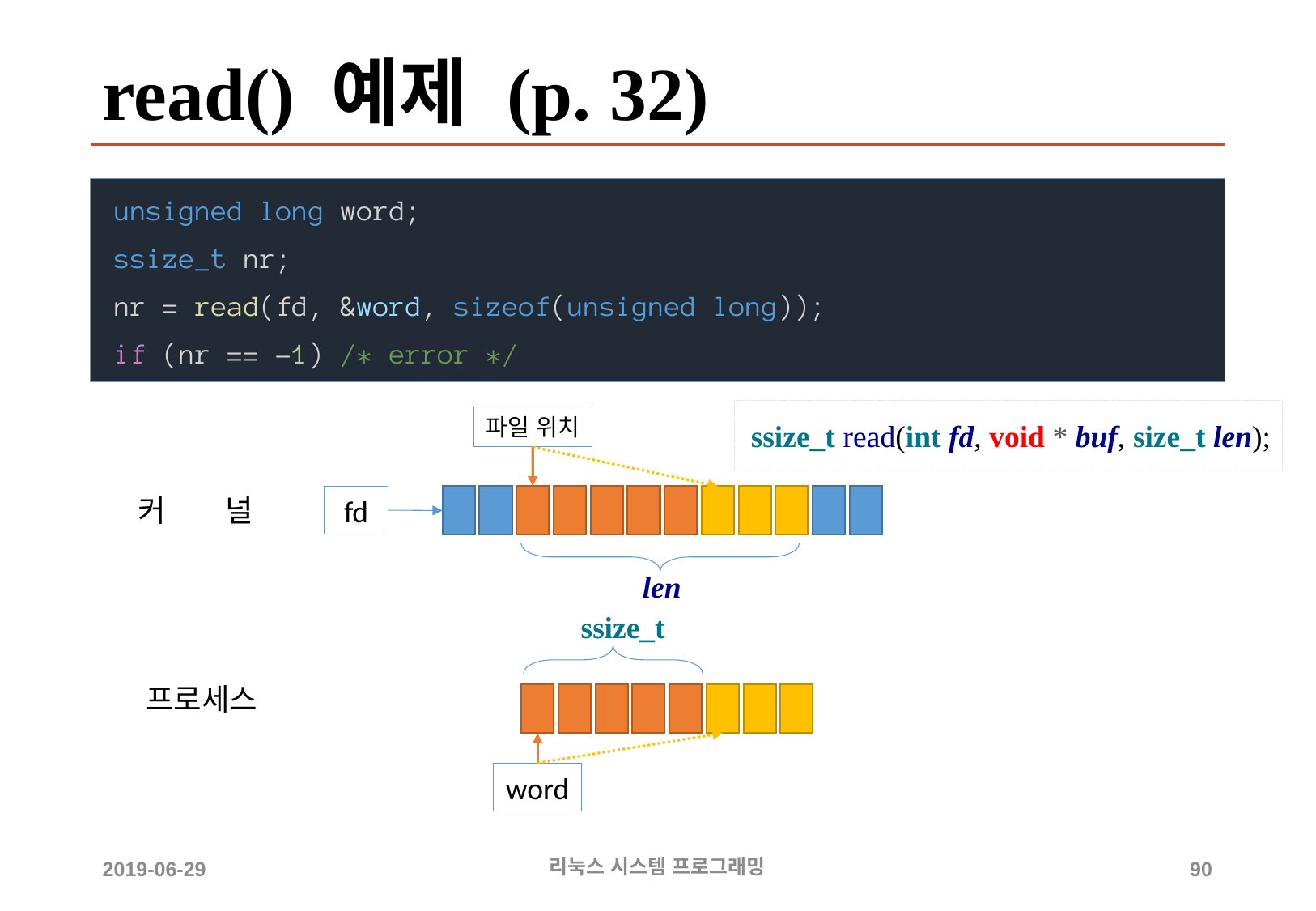

# read() 예제 (p. 32)
unsigned long word;
ssize_t nr;
nr = read(fd, &word, sizeof(unsigned long));
if (nr == -1) /* error */

ssize_t read(int fd, void * buf, size_t len);
파일 위치

커       널
fd

len

ssize_t
프로세스

word
2019-06-29
리눅스 시스템 프로그래밍
90